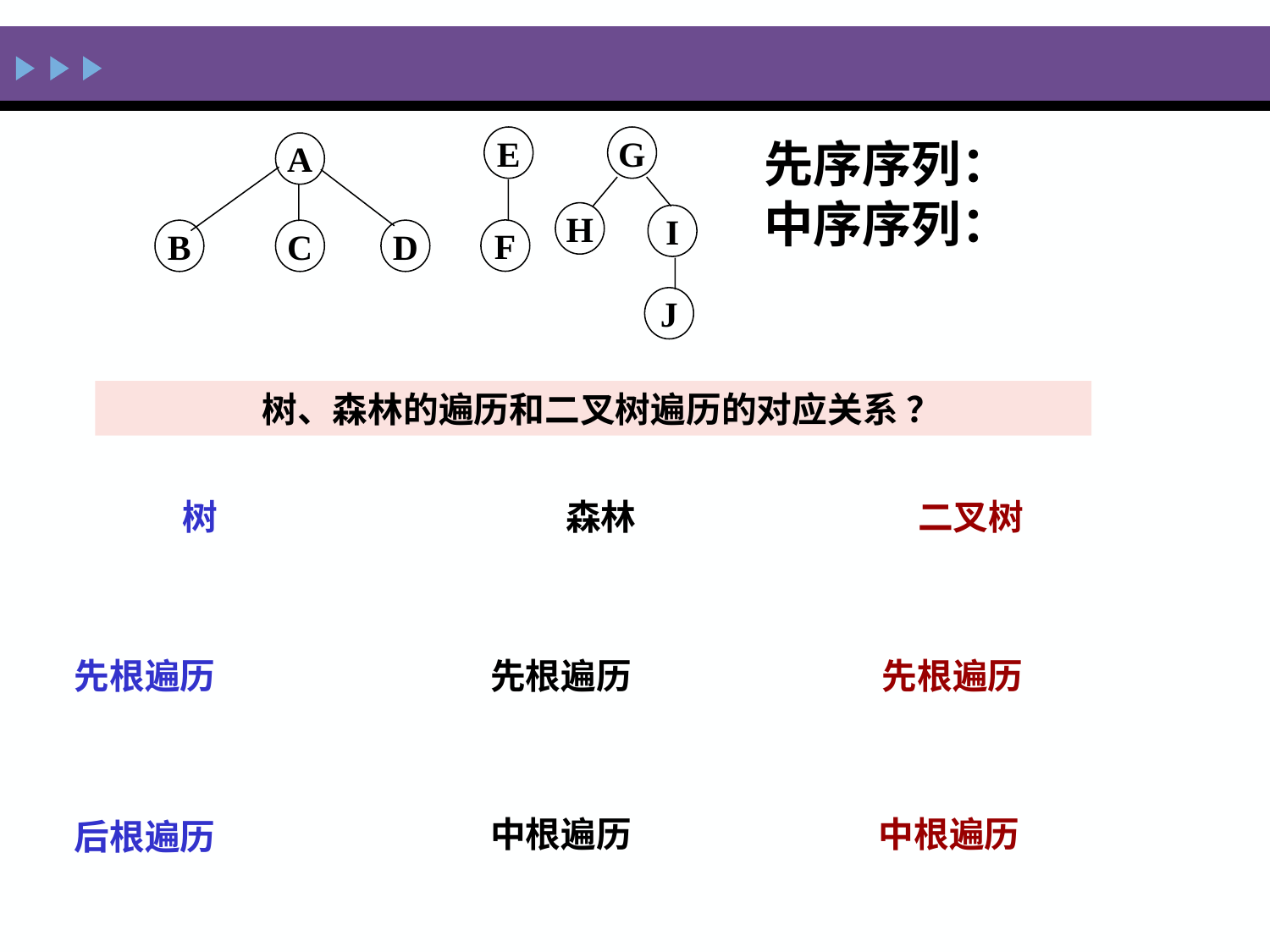

E

F
G

H
I

J
A

B
C
D
先序序列：
中序序列：
 树、森林的遍历和二叉树遍历的对应关系 ？
树
先根遍历
后根遍历
森林
先根遍历
中根遍历
二叉树
先根遍历
中根遍历